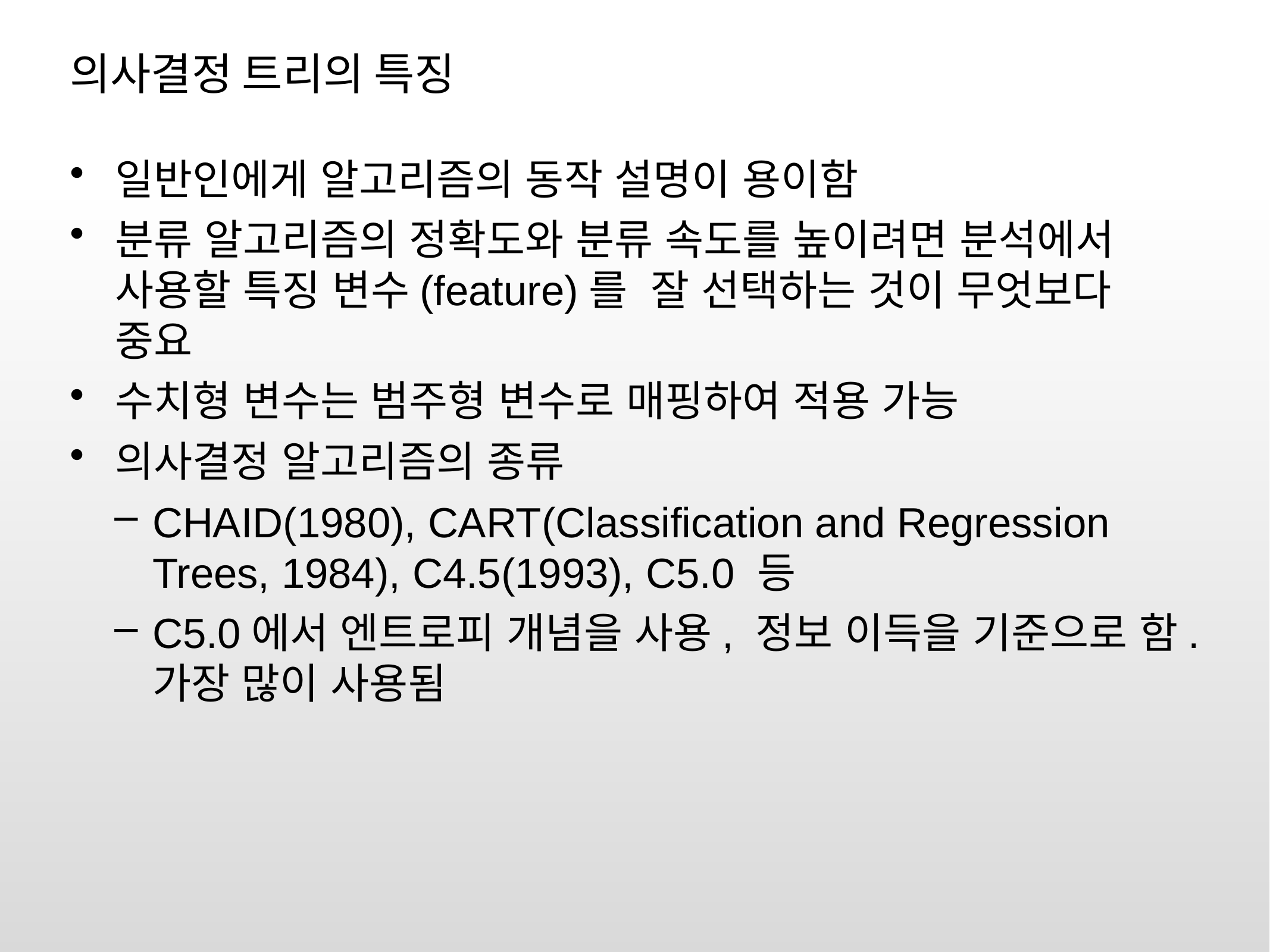

# 의사결정 트리의 특징
일반인에게 알고리즘의 동작 설명이 용이함
분류 알고리즘의 정확도와 분류 속도를 높이려면 분석에서 사용할 특징 변수(feature)를  잘 선택하는 것이 무엇보다 중요
수치형 변수는 범주형 변수로 매핑하여 적용 가능
의사결정 알고리즘의 종류
CHAID(1980), CART(Classification and Regression Trees, 1984), C4.5(1993), C5.0 등
C5.0에서 엔트로피 개념을 사용, 정보 이득을 기준으로 함. 가장 많이 사용됨
198